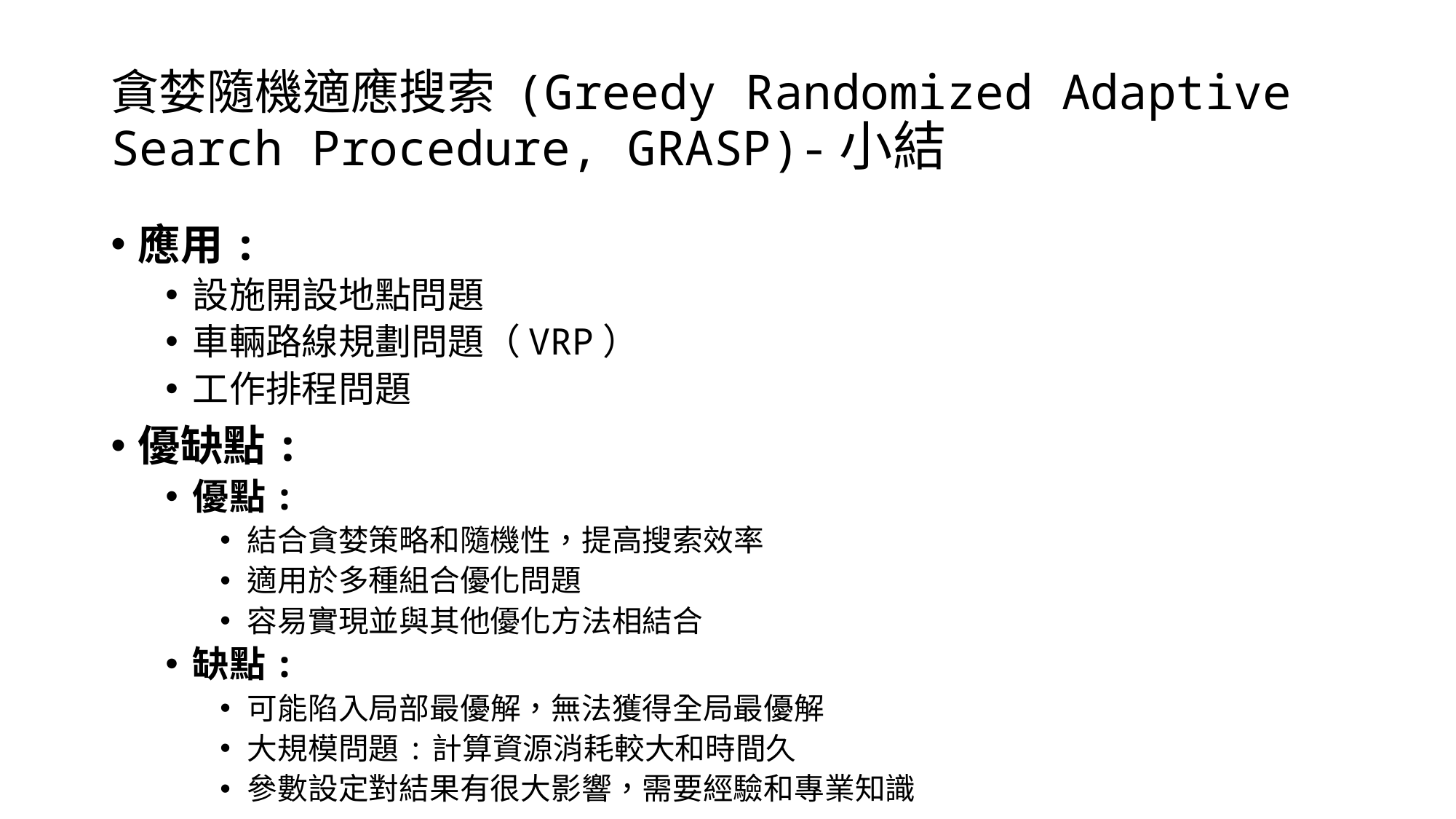

# 貪婪隨機適應搜索 (Greedy Randomized Adaptive Search Procedure, GRASP)-小結
應用:
設施開設地點問題
車輛路線規劃問題（VRP）
工作排程問題
優缺點:
優點:
結合貪婪策略和隨機性，提高搜索效率
適用於多種組合優化問題
容易實現並與其他優化方法相結合
缺點:
可能陷入局部最優解，無法獲得全局最優解
大規模問題:計算資源消耗較大和時間久
參數設定對結果有很大影響，需要經驗和專業知識